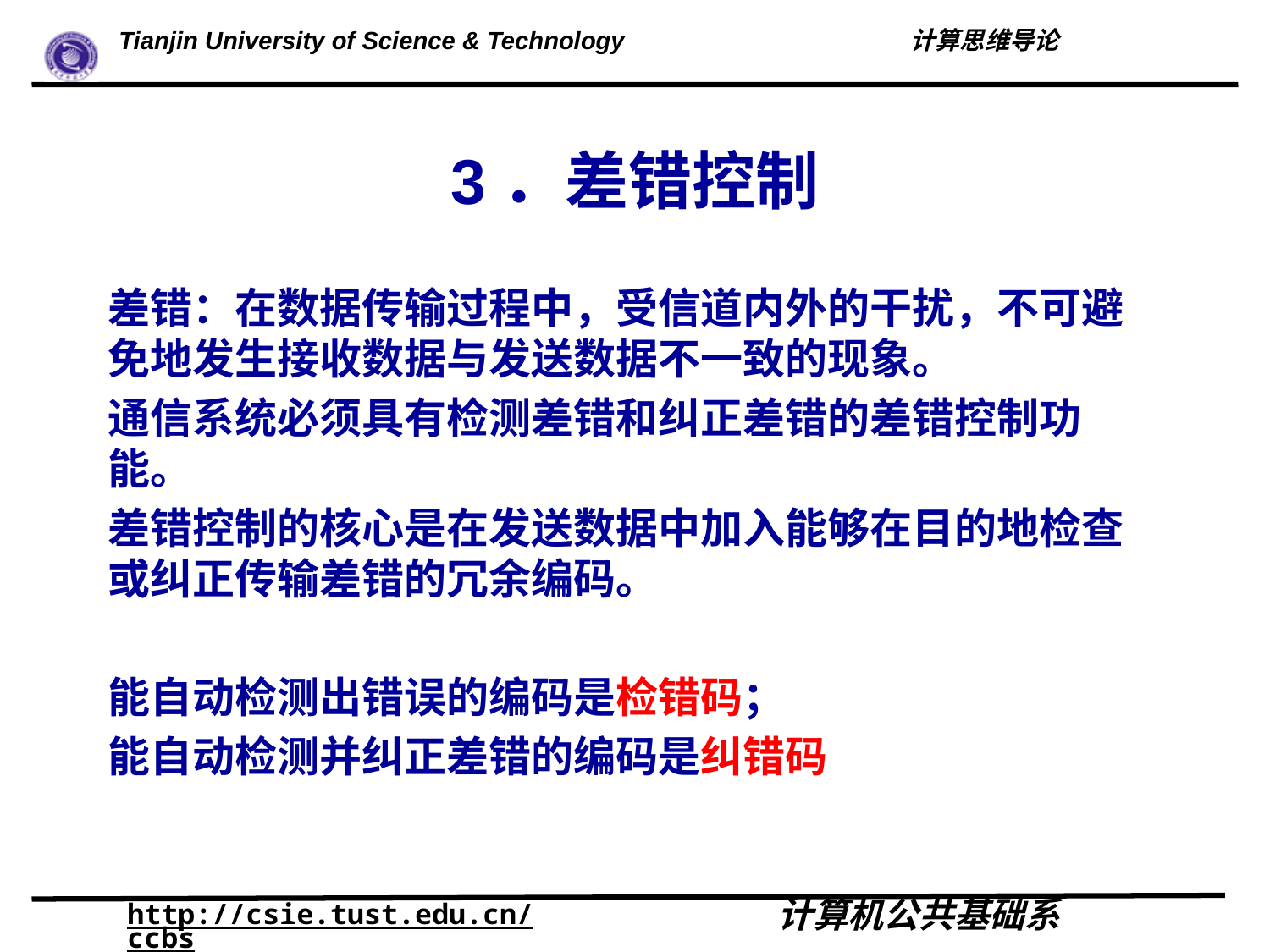

# 3．差错控制
差错：在数据传输过程中，受信道内外的干扰，不可避免地发生接收数据与发送数据不一致的现象。
通信系统必须具有检测差错和纠正差错的差错控制功能。
差错控制的核心是在发送数据中加入能够在目的地检查或纠正传输差错的冗余编码。

能自动检测出错误的编码是检错码；
能自动检测并纠正差错的编码是纠错码